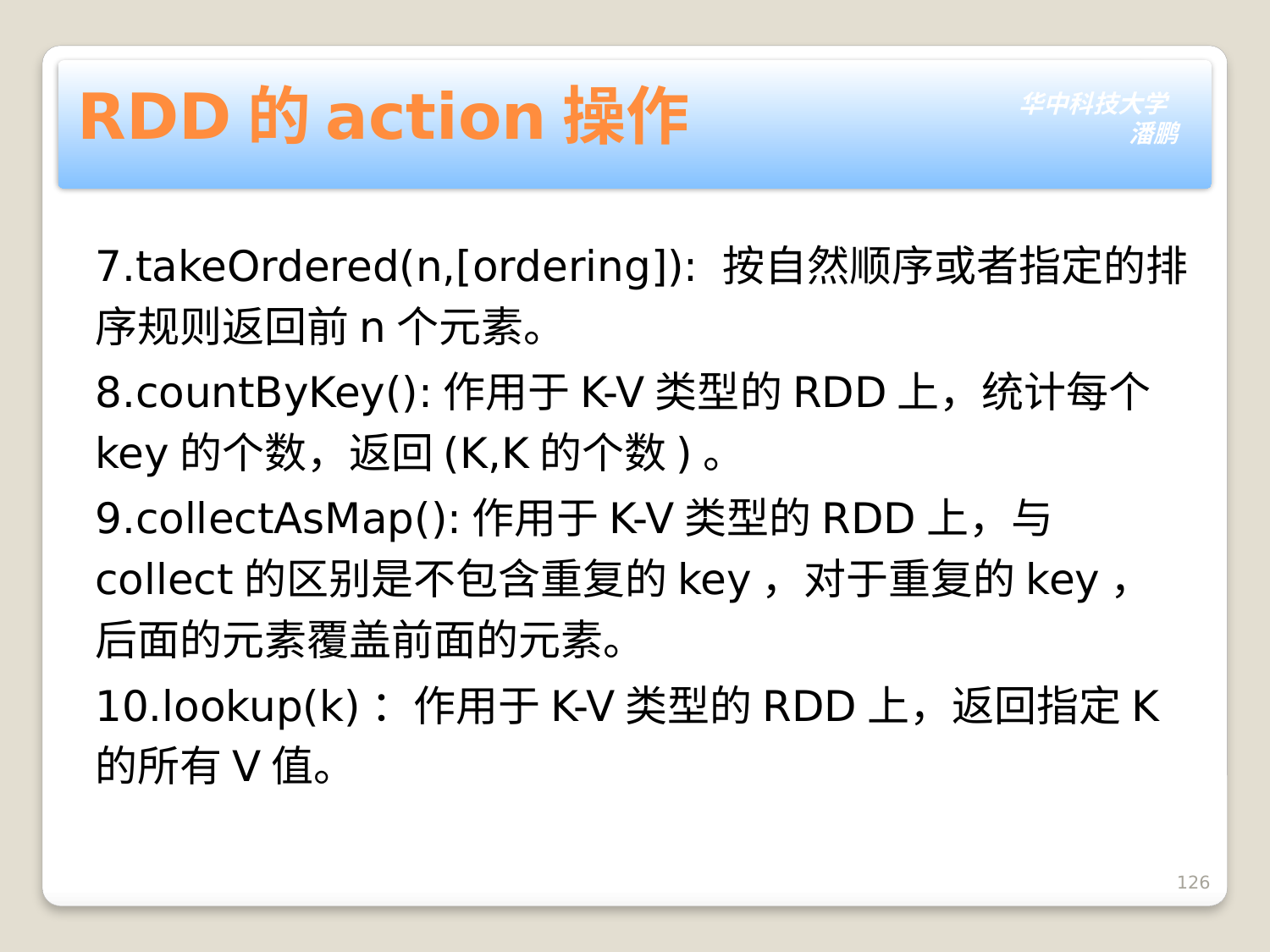

# RDD的action操作
7.takeOrdered(n,[ordering]): 按自然顺序或者指定的排序规则返回前n个元素。
8.countByKey():作用于K-V类型的RDD上，统计每个key的个数，返回(K,K的个数)。
9.collectAsMap():作用于K-V类型的RDD上，与collect的区别是不包含重复的key，对于重复的key，后面的元素覆盖前面的元素。
10.lookup(k)：作用于K-V类型的RDD上，返回指定K的所有V值。
126